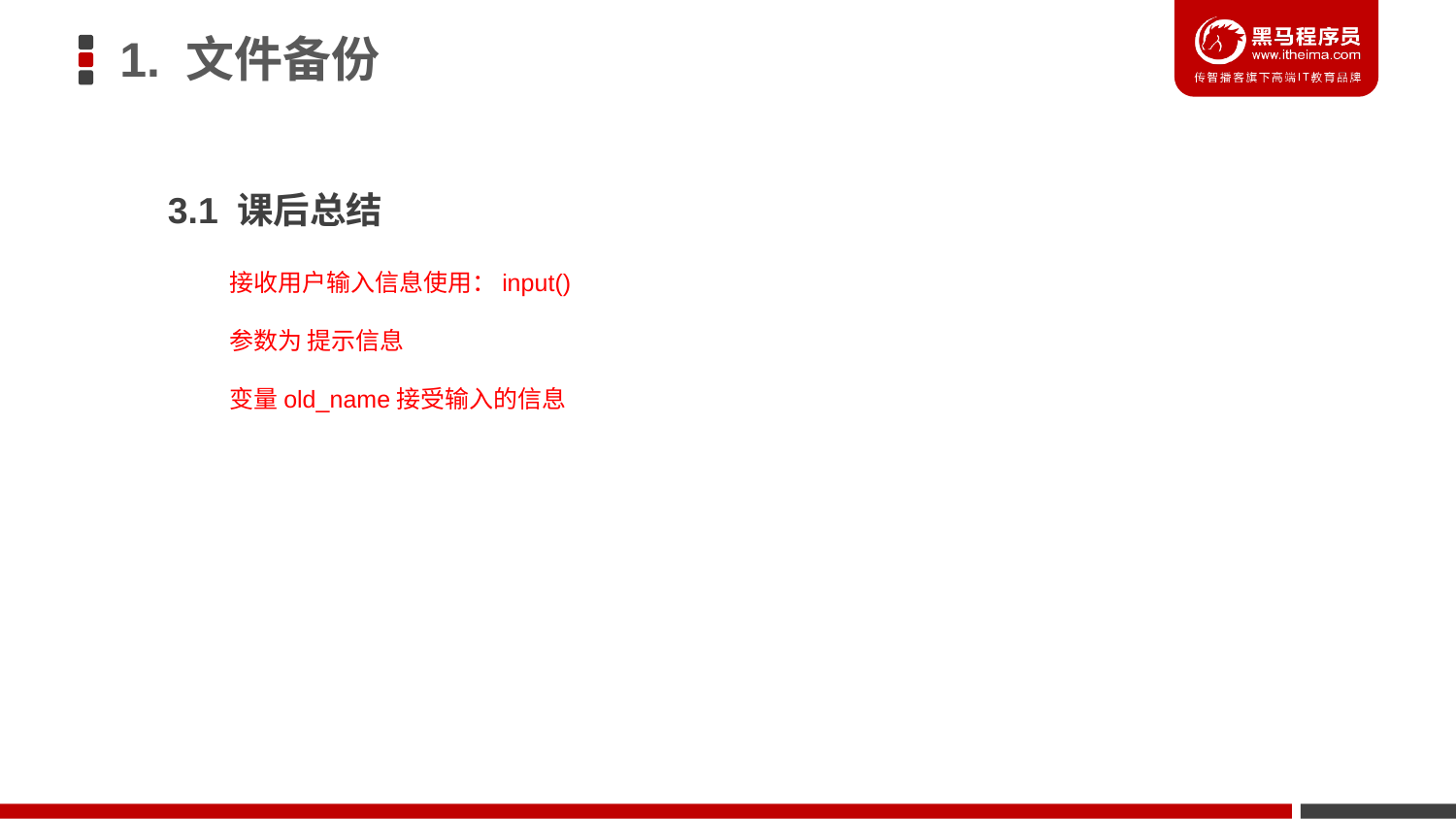

1. 文件备份
 3.1 课后总结
接收用户输入信息使用：input()

参数为 提示信息

变量old_name接受输入的信息